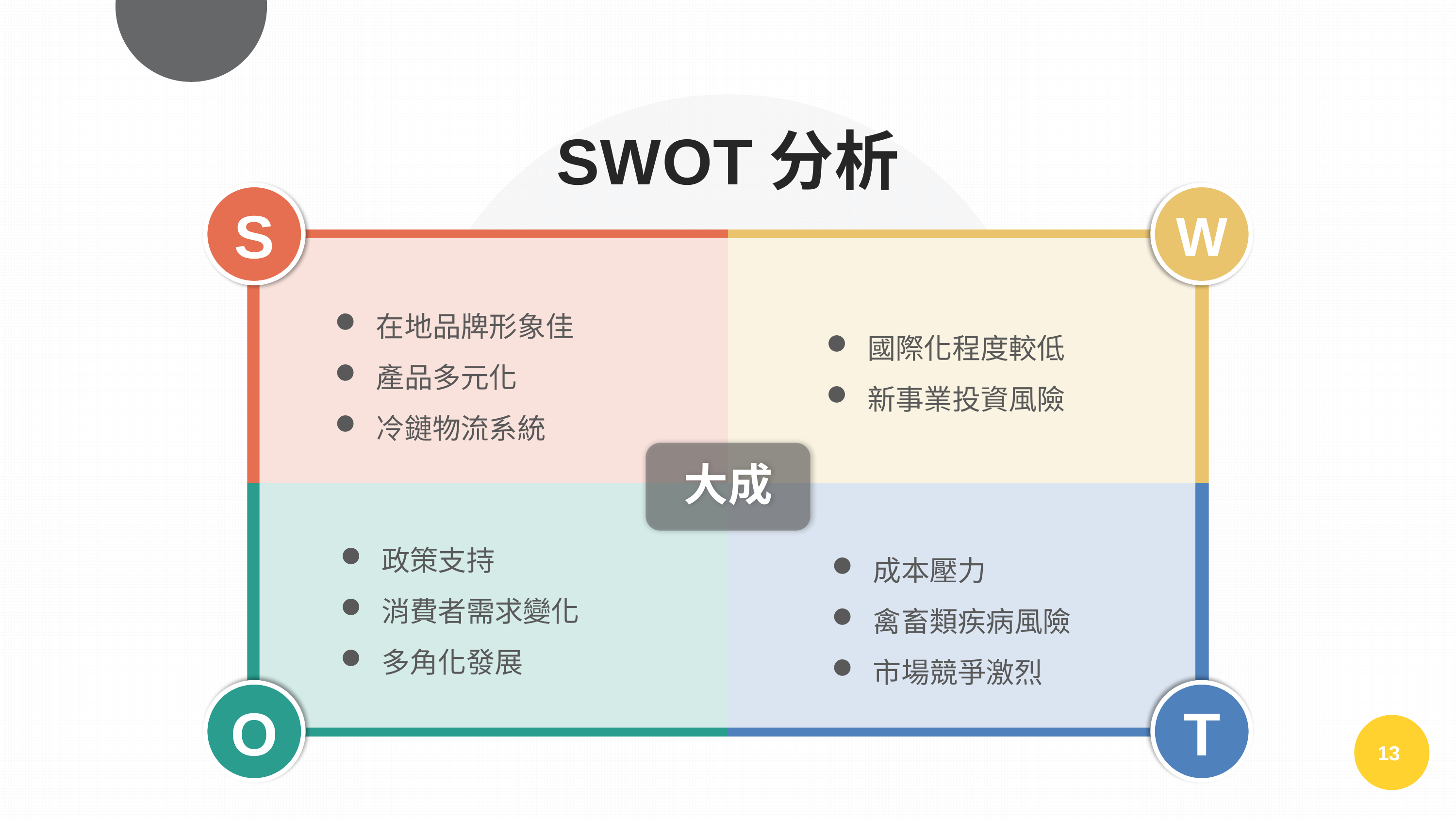

SWOT分析
S
W

 在地品牌形象佳
 產品多元化
 冷鏈物流系統
 國際化程度較低
 新事業投資風險
大成
 政策支持
 消費者需求變化
 多角化發展
 成本壓力
 禽畜類疾病風險
 市場競爭激烈
O
T

13